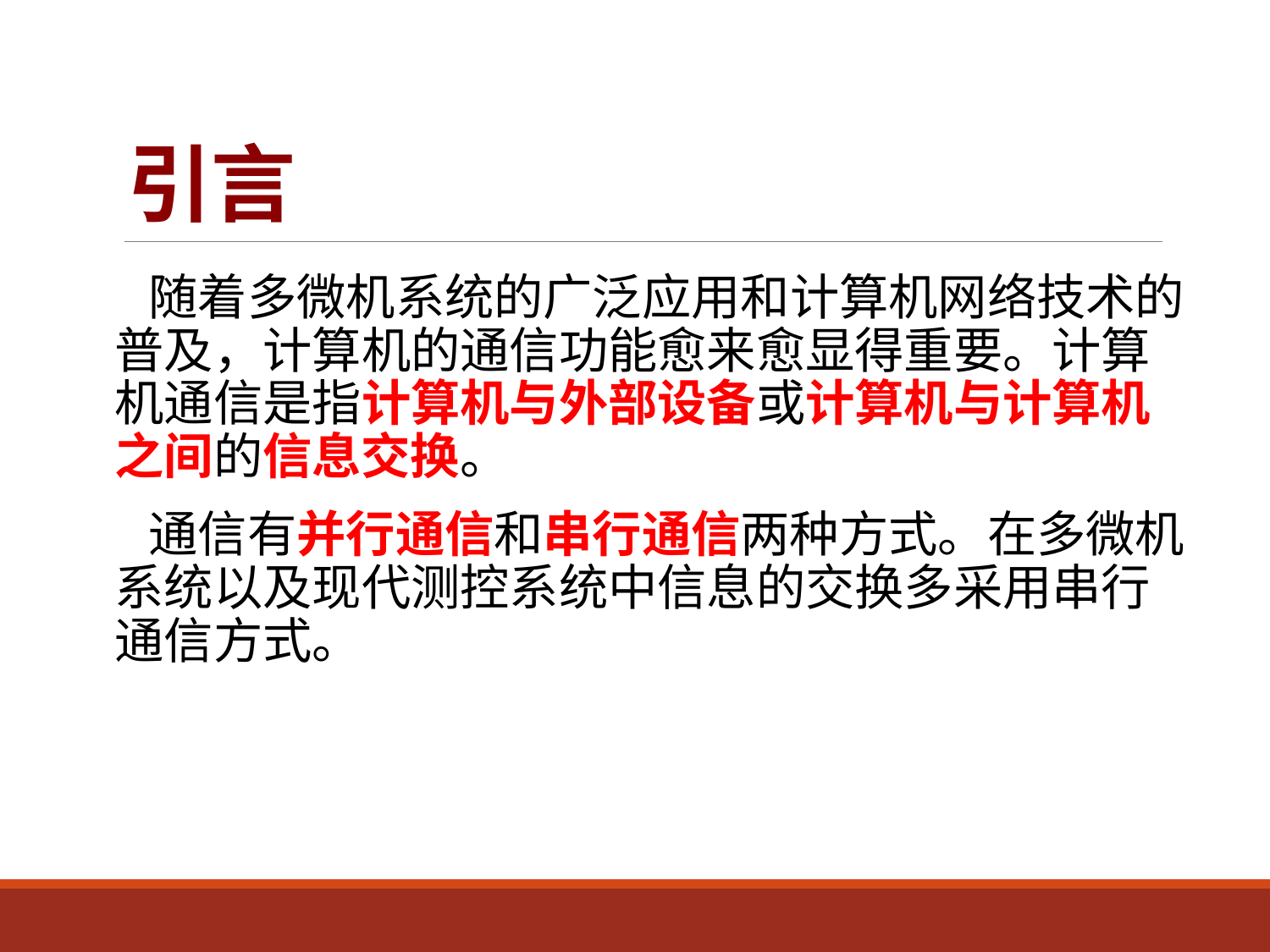

# 引言
 随着多微机系统的广泛应用和计算机网络技术的普及，计算机的通信功能愈来愈显得重要。计算机通信是指计算机与外部设备或计算机与计算机之间的信息交换。
 通信有并行通信和串行通信两种方式。在多微机系统以及现代测控系统中信息的交换多采用串行通信方式。